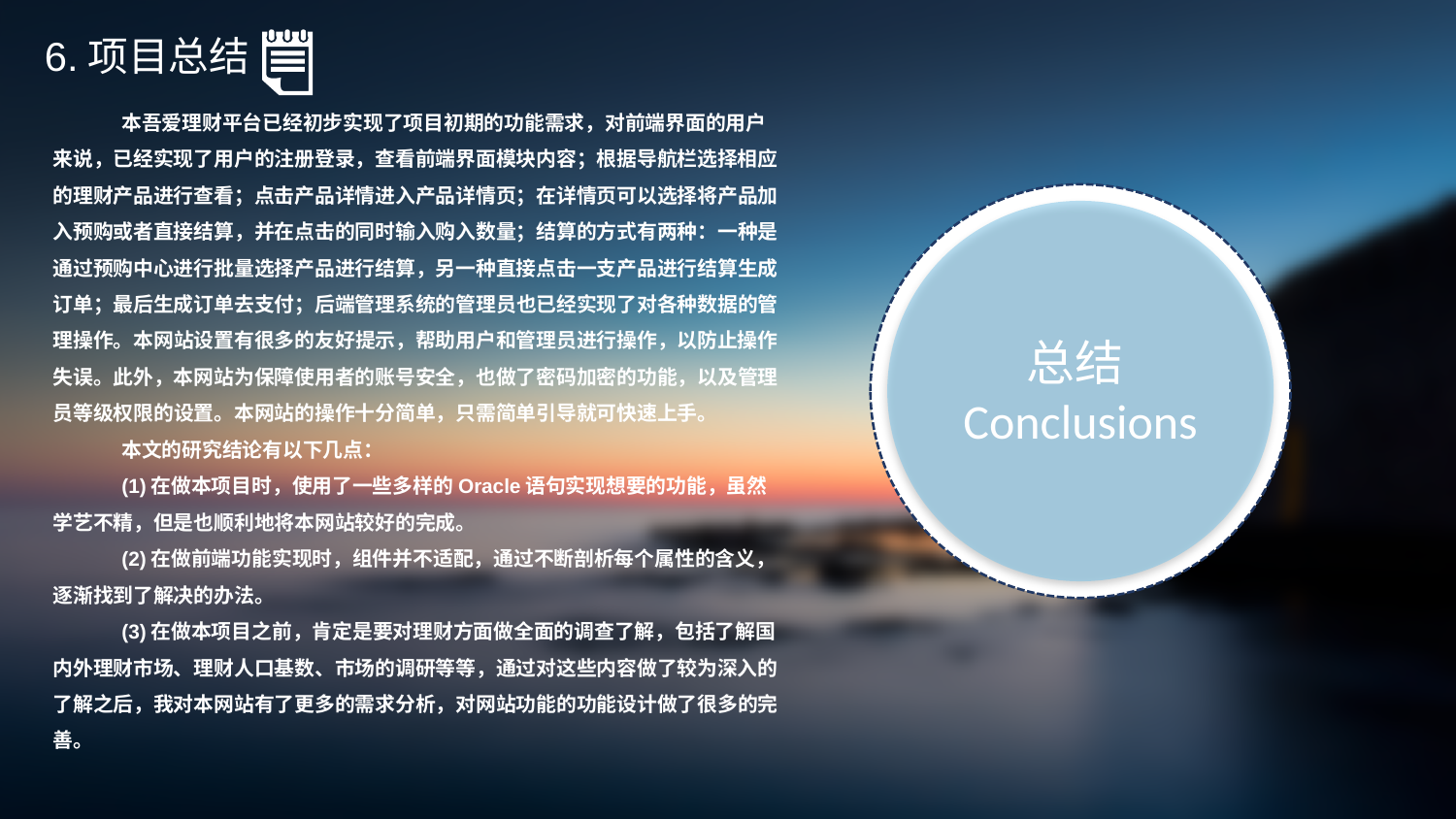

6.项目总结

本吾爱理财平台已经初步实现了项目初期的功能需求，对前端界面的用户来说，已经实现了用户的注册登录，查看前端界面模块内容；根据导航栏选择相应的理财产品进行查看；点击产品详情进入产品详情页；在详情页可以选择将产品加入预购或者直接结算，并在点击的同时输入购入数量；结算的方式有两种：一种是通过预购中心进行批量选择产品进行结算，另一种直接点击一支产品进行结算生成订单；最后生成订单去支付；后端管理系统的管理员也已经实现了对各种数据的管理操作。本网站设置有很多的友好提示，帮助用户和管理员进行操作，以防止操作失误。此外，本网站为保障使用者的账号安全，也做了密码加密的功能，以及管理员等级权限的设置。本网站的操作十分简单，只需简单引导就可快速上手。
本文的研究结论有以下几点：
(1)在做本项目时，使用了一些多样的Oracle语句实现想要的功能，虽然学艺不精，但是也顺利地将本网站较好的完成。
(2)在做前端功能实现时，组件并不适配，通过不断剖析每个属性的含义，逐渐找到了解决的办法。
(3)在做本项目之前，肯定是要对理财方面做全面的调查了解，包括了解国内外理财市场、理财人口基数、市场的调研等等，通过对这些内容做了较为深入的了解之后，我对本网站有了更多的需求分析，对网站功能的功能设计做了很多的完善。

总结Conclusions